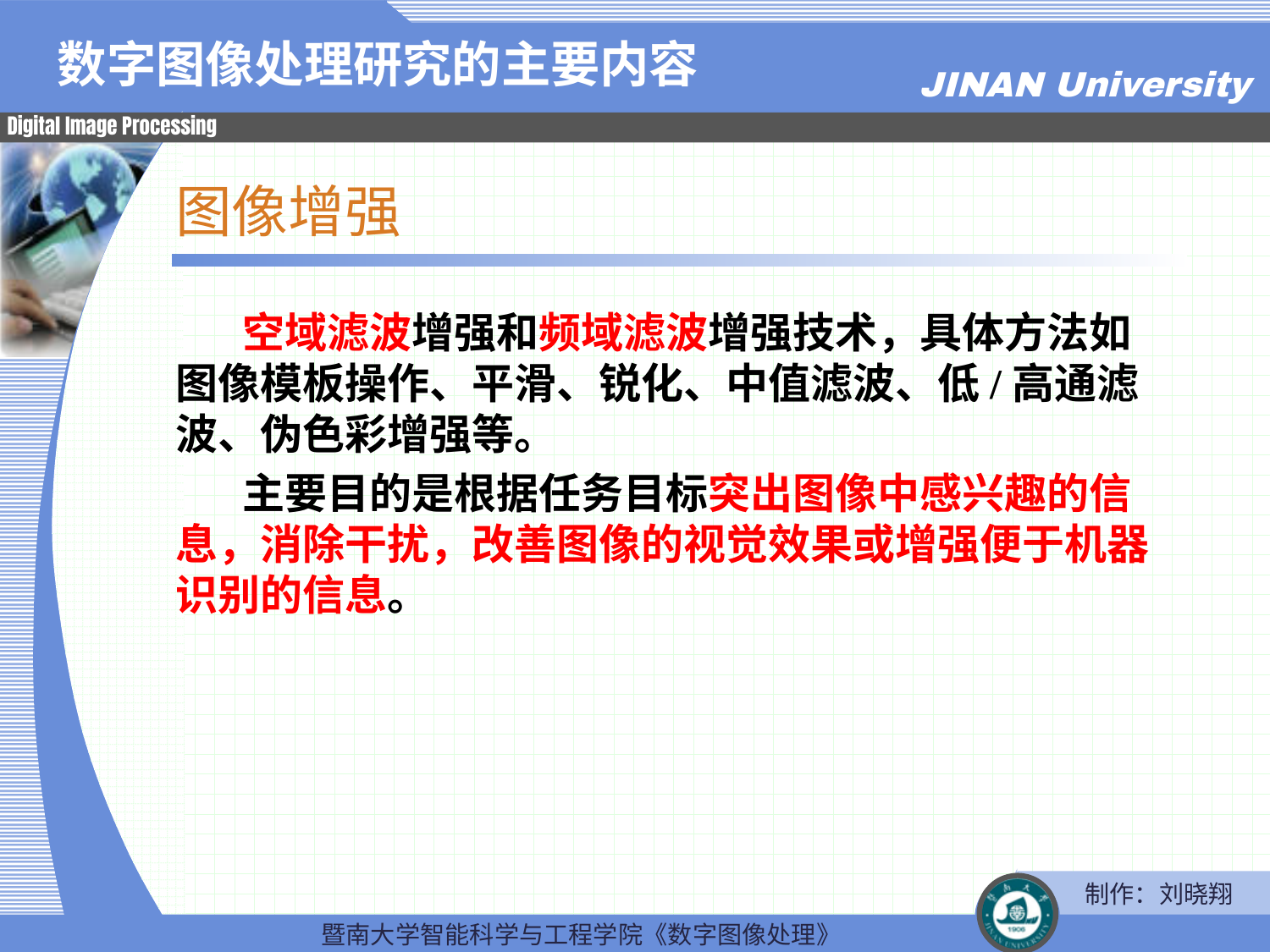

数字图像处理研究的主要内容
图像增强
      空域滤波增强和频域滤波增强技术，具体方法如图像模板操作、平滑、锐化、中值滤波、低/高通滤波、伪色彩增强等。
      主要目的是根据任务目标突出图像中感兴趣的信息，消除干扰，改善图像的视觉效果或增强便于机器识别的信息。

28